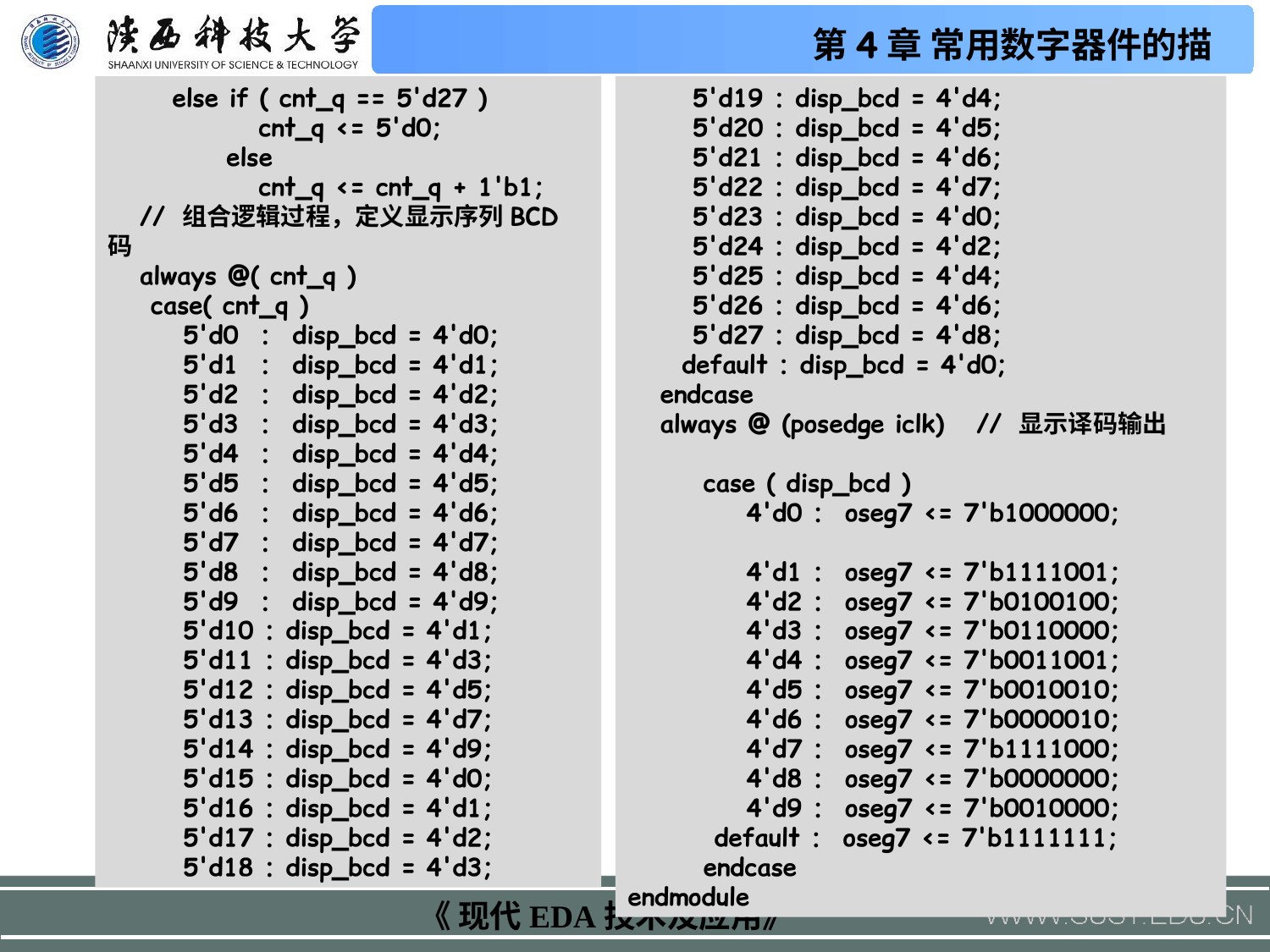

else if ( cnt_q == 5'd27 )
              cnt_q <= 5'd0;
           else
              cnt_q <= cnt_q + 1'b1;
   // 组合逻辑过程，定义显示序列BCD码
   always @( cnt_q )
    case( cnt_q )
       5'd0  :  disp_bcd = 4'd0;
       5'd1  :  disp_bcd = 4'd1;
       5'd2  :  disp_bcd = 4'd2;
       5'd3  :  disp_bcd = 4'd3;
       5'd4  :  disp_bcd = 4'd4;
       5'd5  :  disp_bcd = 4'd5;
       5'd6  :  disp_bcd = 4'd6;
       5'd7  :  disp_bcd = 4'd7;
       5'd8  :  disp_bcd = 4'd8;
       5'd9  :  disp_bcd = 4'd9;
       5'd10 : disp_bcd = 4'd1;
       5'd11 : disp_bcd = 4'd3;
       5'd12 : disp_bcd = 4'd5;
       5'd13 : disp_bcd = 4'd7;
       5'd14 : disp_bcd = 4'd9;
       5'd15 : disp_bcd = 4'd0;
       5'd16 : disp_bcd = 4'd1;
       5'd17 : disp_bcd = 4'd2;
       5'd18 : disp_bcd = 4'd3;
      5'd19 : disp_bcd = 4'd4;
      5'd20 : disp_bcd = 4'd5;
      5'd21 : disp_bcd = 4'd6;
      5'd22 : disp_bcd = 4'd7;
      5'd23 : disp_bcd = 4'd0;
      5'd24 : disp_bcd = 4'd2;
      5'd25 : disp_bcd = 4'd4;
      5'd26 : disp_bcd = 4'd6;
      5'd27 : disp_bcd = 4'd8;
     default : disp_bcd = 4'd0;
   endcase
   always @ (posedge iclk)   // 显示译码输出
       case ( disp_bcd )
           4'd0 :  oseg7 <= 7'b1000000;
           4'd1 :  oseg7 <= 7'b1111001;
           4'd2 :  oseg7 <= 7'b0100100;
           4'd3 :  oseg7 <= 7'b0110000;
           4'd4 :  oseg7 <= 7'b0011001;
           4'd5 :  oseg7 <= 7'b0010010;
           4'd6 :  oseg7 <= 7'b0000010;
           4'd7 :  oseg7 <= 7'b1111000;
           4'd8 :  oseg7 <= 7'b0000000;
           4'd9 :  oseg7 <= 7'b0010000;
        default :  oseg7 <= 7'b1111111;
       endcase
endmodule